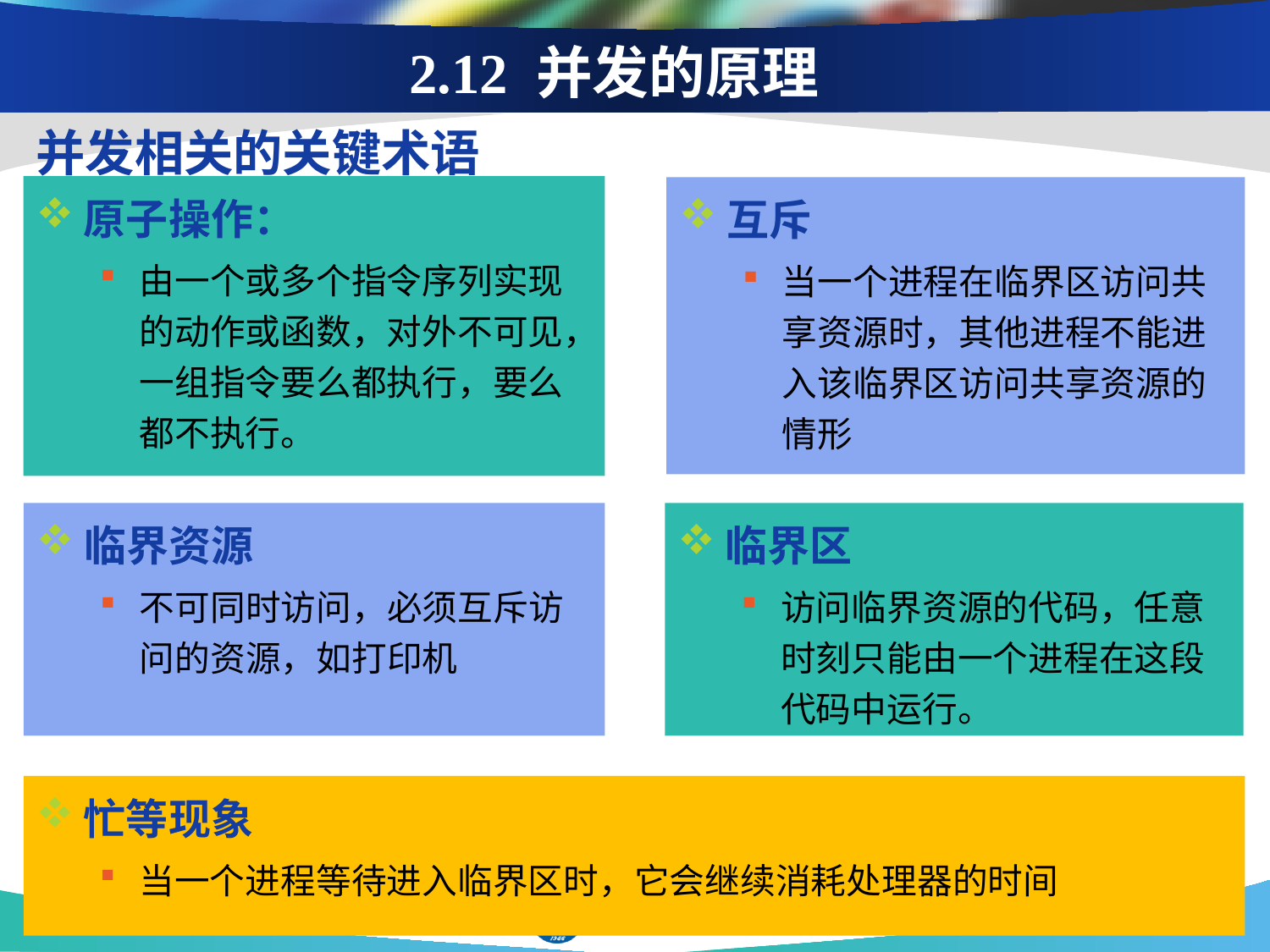

# 2.12 并发的原理
并发相关的关键术语

原子操作：
由一个或多个指令序列实现的动作或函数，对外不可见，一组指令要么都执行，要么都不执行。
互斥
当一个进程在临界区访问共享资源时，其他进程不能进入该临界区访问共享资源的情形
临界区
访问临界资源的代码，任意时刻只能由一个进程在这段代码中运行。
临界资源
不可同时访问，必须互斥访问的资源，如打印机
忙等现象
当一个进程等待进入临界区时，它会继续消耗处理器的时间